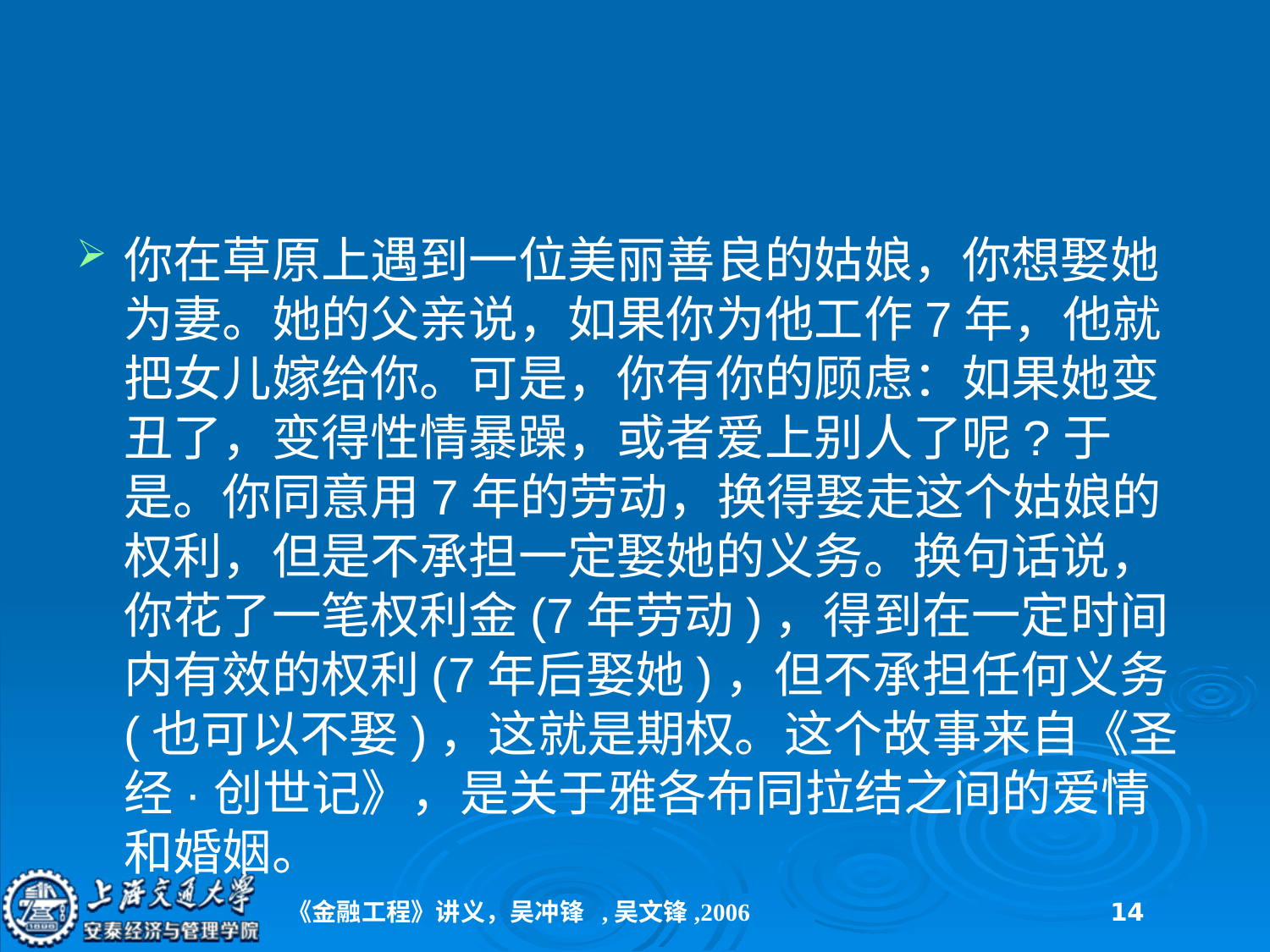

#
你在草原上遇到一位美丽善良的姑娘，你想娶她为妻。她的父亲说，如果你为他工作7年，他就把女儿嫁给你。可是，你有你的顾虑：如果她变丑了，变得性情暴躁，或者爱上别人了呢?于是。你同意用7年的劳动，换得娶走这个姑娘的权利，但是不承担一定娶她的义务。换句话说，你花了一笔权利金(7年劳动)，得到在一定时间内有效的权利(7年后娶她)，但不承担任何义务(也可以不娶)，这就是期权。这个故事来自《圣经·创世记》，是关于雅各布同拉结之间的爱情和婚姻。